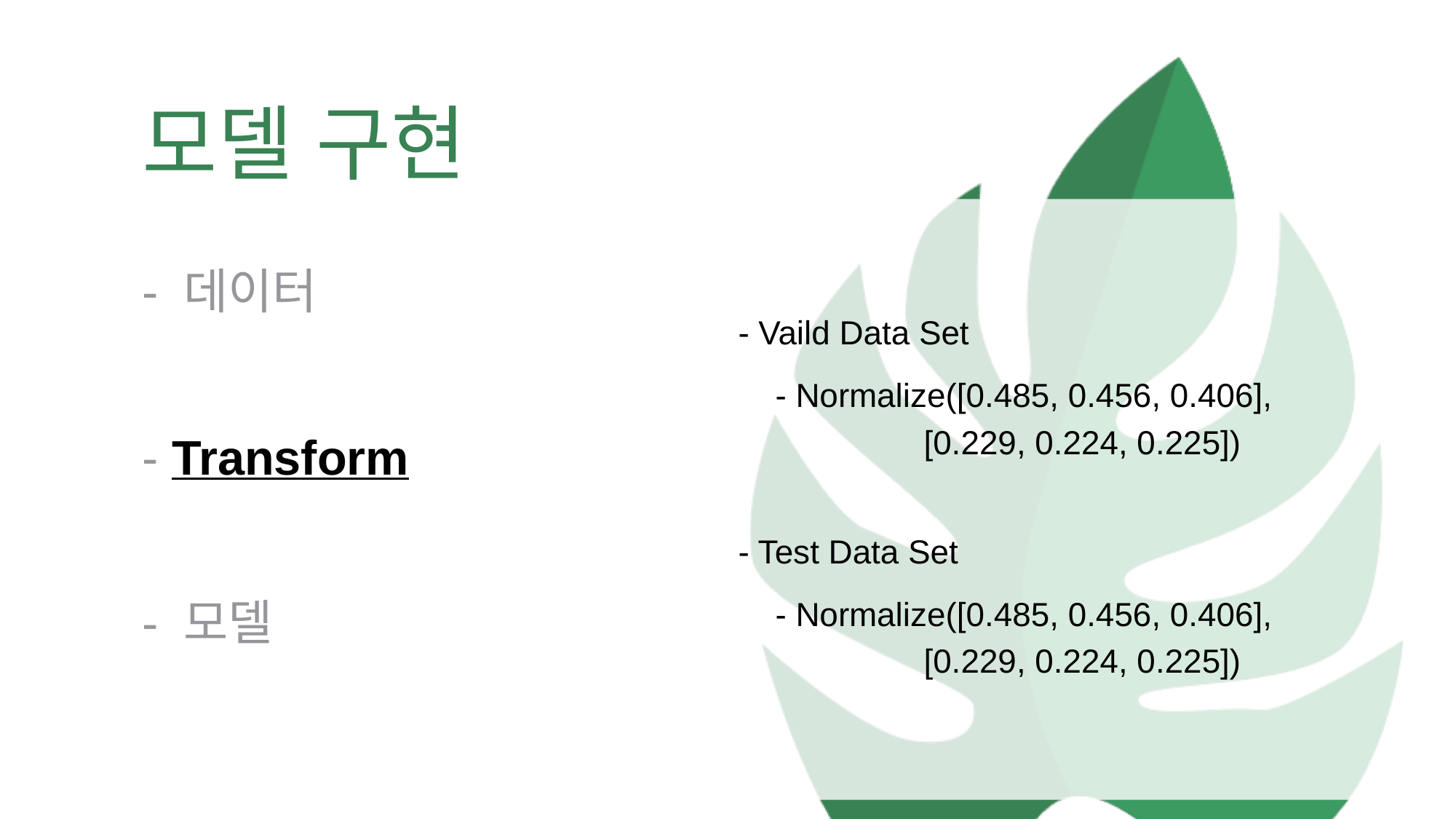

모델 구현
- Vaild Data Set
    - Normalize([0.485, 0.456, 0.406],
                    [0.229, 0.224, 0.225])

- Test Data Set
    - Normalize([0.485, 0.456, 0.406],
                    [0.229, 0.224, 0.225])
- 데이터

- Transform

- 모델